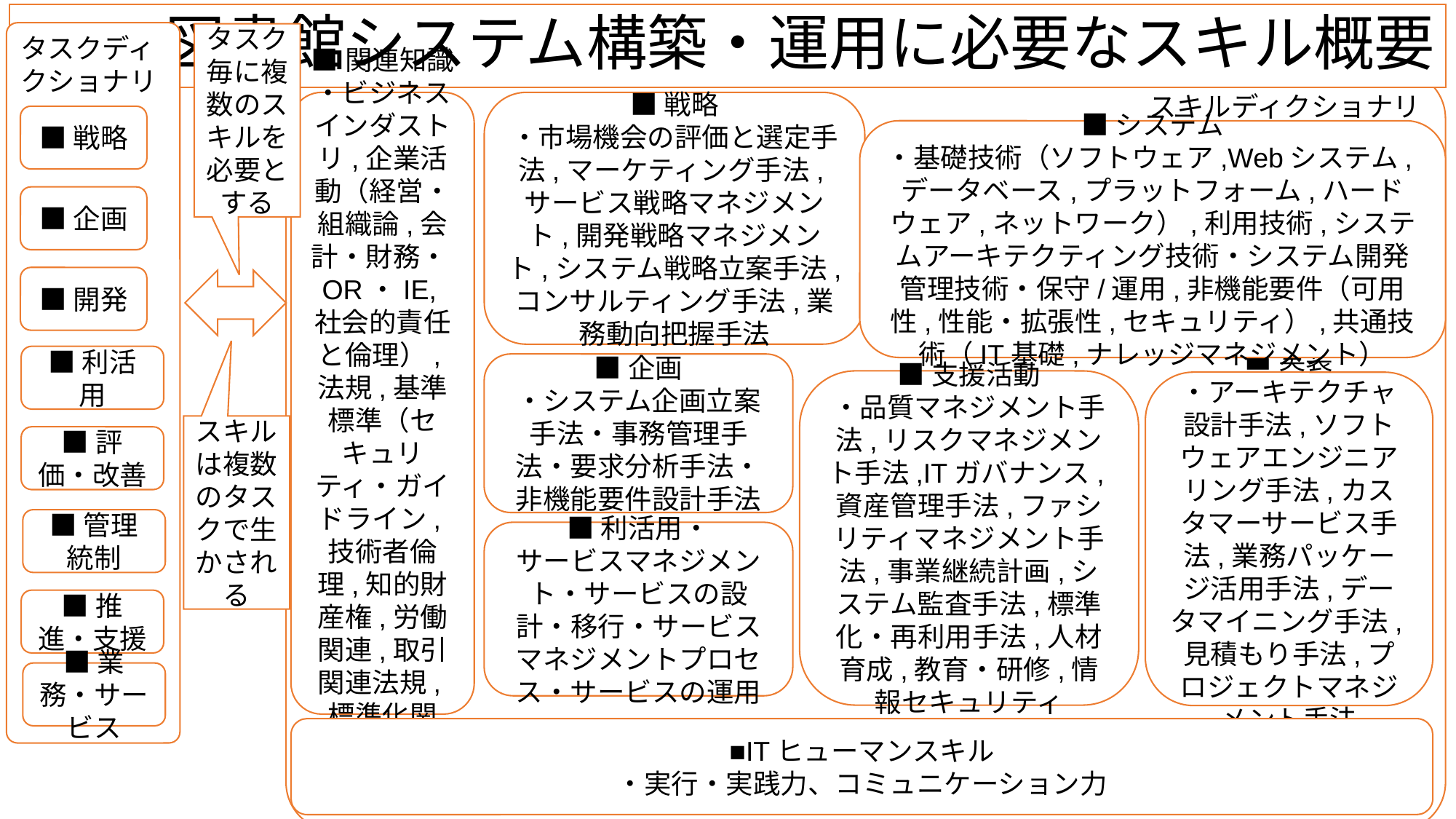

# 図書館システム構築・運用に必要なスキル概要
タスクディクショナリ
タスク毎に複数のスキルを必要とする
スキルディクショナリ
■関連知識
・ビジネスインダストリ,企業活動（経営・組織論,会計・財務・OR・IE,社会的責任と倫理）,法規,基準標準（セキュリティ・ガイドライン,技術者倫理,知的財産権,労働関連,取引関連法規,標準化関連）
■戦略
・市場機会の評価と選定手法,マーケティング手法,サービス戦略マネジメント,開発戦略マネジメント,システム戦略立案手法,コンサルティング手法,業務動向把握手法
■戦略
■システム
・基礎技術（ソフトウェア,Webシステム,データベース,プラットフォーム,ハードウェア,ネットワーク）,利用技術,システムアーキテクティング技術・システム開発管理技術・保守/運用,非機能要件（可用性,性能・拡張性,セキュリティ）,共通技術（IT基礎,ナレッジマネジメント）
■企画
■開発

■利活用
■企画
・システム企画立案手法・事務管理手法・要求分析手法・非機能要件設計手法
■支援活動
・品質マネジメント手法,リスクマネジメント手法,ITガバナンス,資産管理手法,ファシリティマネジメント手法,事業継続計画,システム監査手法,標準化・再利用手法,人材育成,教育・研修,情報セキュリティ
■実装
・アーキテクチャ設計手法,ソフトウェアエンジニアリング手法,カスタマーサービス手法,業務パッケージ活用手法,データマイニング手法,見積もり手法,プロジェクトマネジメント手法
スキルは複数のタスクで生かされる
■評価・改善
■利活用
■管理統制
■利活用・
サービスマネジメント・サービスの設計・移行・サービスマネジメントプロセス・サービスの運用
■推進・支援
■業務・サービス
■ITヒューマンスキル
・実行・実践力、コミュニケーション力